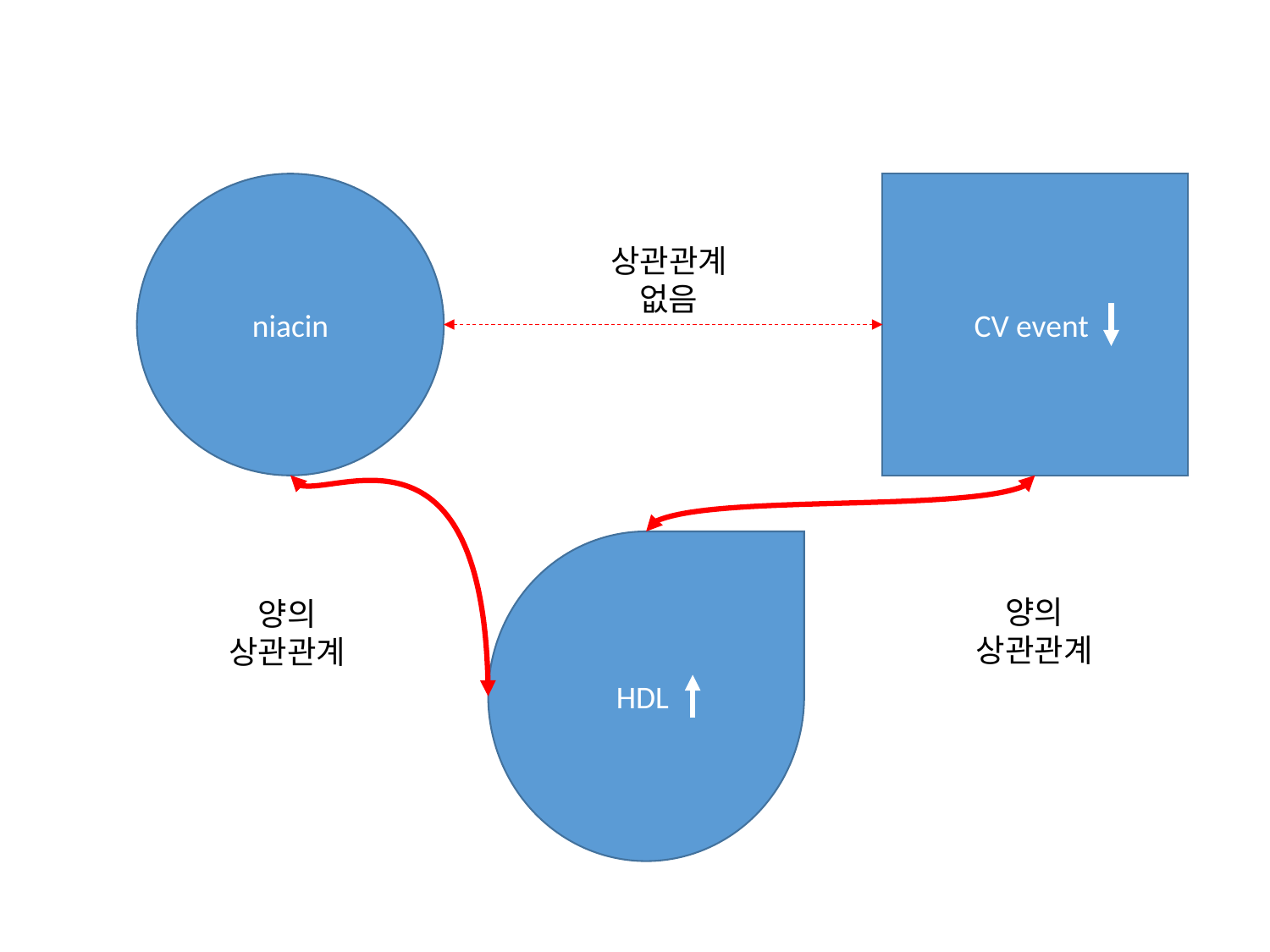

niacin
CV event
상관관계 없음
HDL
양의
상관관계
양의
상관관계